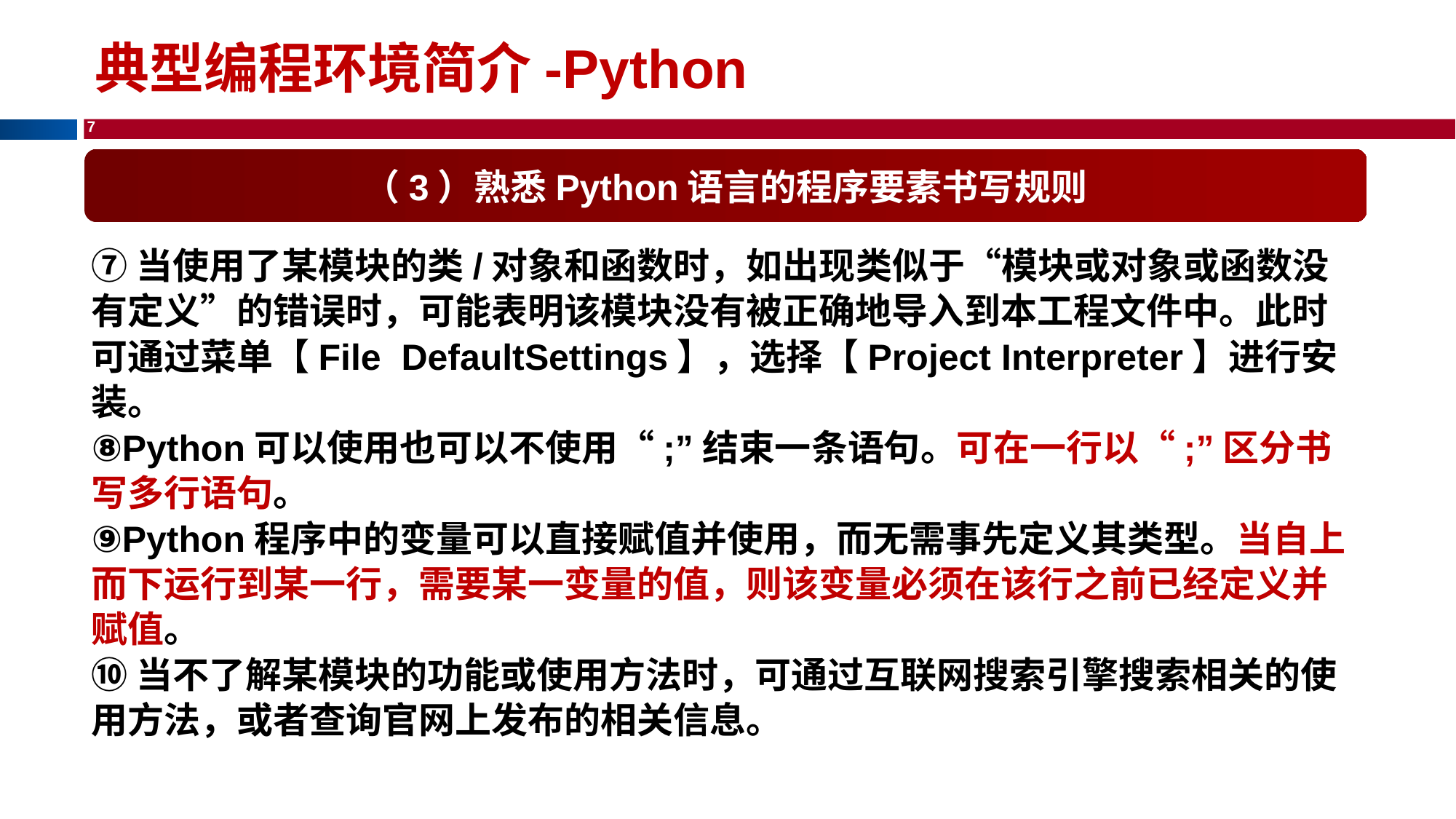

典型编程环境简介-Python
（3）熟悉Python语言的程序要素书写规则
⑦当使用了某模块的类/对象和函数时，如出现类似于“模块或对象或函数没有定义”的错误时，可能表明该模块没有被正确地导入到本工程文件中。此时可通过菜单【File  DefaultSettings】，选择【Project Interpreter】进行安装。
⑧Python可以使用也可以不使用“;”结束一条语句。可在一行以“;”区分书写多行语句。
⑨Python程序中的变量可以直接赋值并使用，而无需事先定义其类型。当自上而下运行到某一行，需要某一变量的值，则该变量必须在该行之前已经定义并赋值。
⑩当不了解某模块的功能或使用方法时，可通过互联网搜索引擎搜索相关的使用方法，或者查询官网上发布的相关信息。